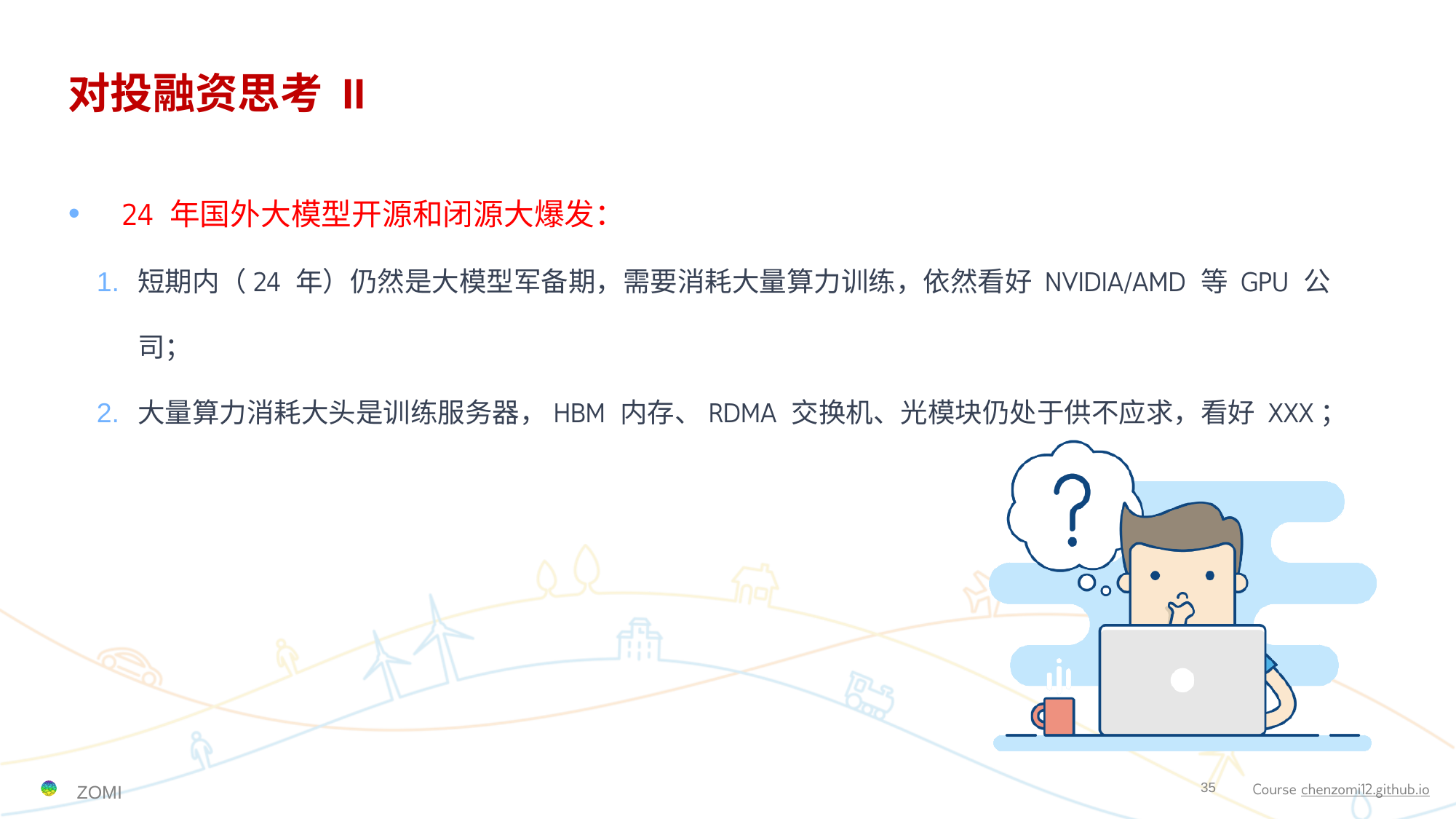

# 对投融资思考 II
24 年国外大模型开源和闭源大爆发：
短期内（24 年）仍然是大模型军备期，需要消耗大量算力训练，依然看好 NVIDIA/AMD 等 GPU 公司；
大量算力消耗大头是训练服务器，HBM 内存、RDMA 交换机、光模块仍处于供不应求，看好 XXX；